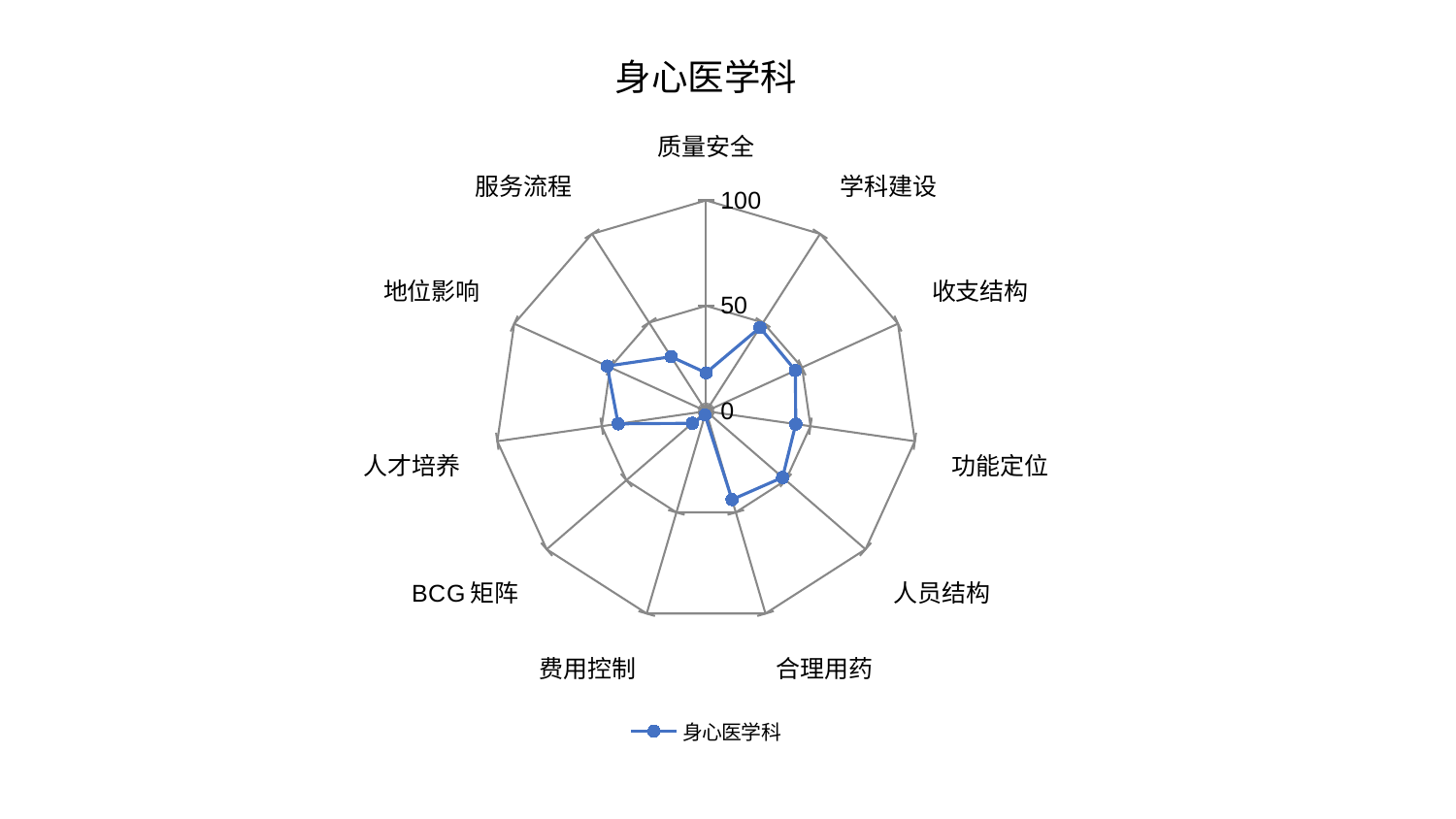

### Chart: 身心医学科

| Category | 身心医学科 |
|---|---|
| 质量安全 | 18.213624305861707 |
| 学科建设 | 47.206320549064614 |
| 收支结构 | 46.52034463782929 |
| 功能定位 | 42.96033183785203 |
| 人员结构 | 47.96815541024838 |
| 合理用药 | 43.67828487116786 |
| 费用控制 | 1.8717531655893183 |
| BCG矩阵 | 8.715327355853098 |
| 人才培养 | 42.11794495327229 |
| 地位影响 | 51.54906237070118 |
| 服务流程 | 30.735773733264285 |
116